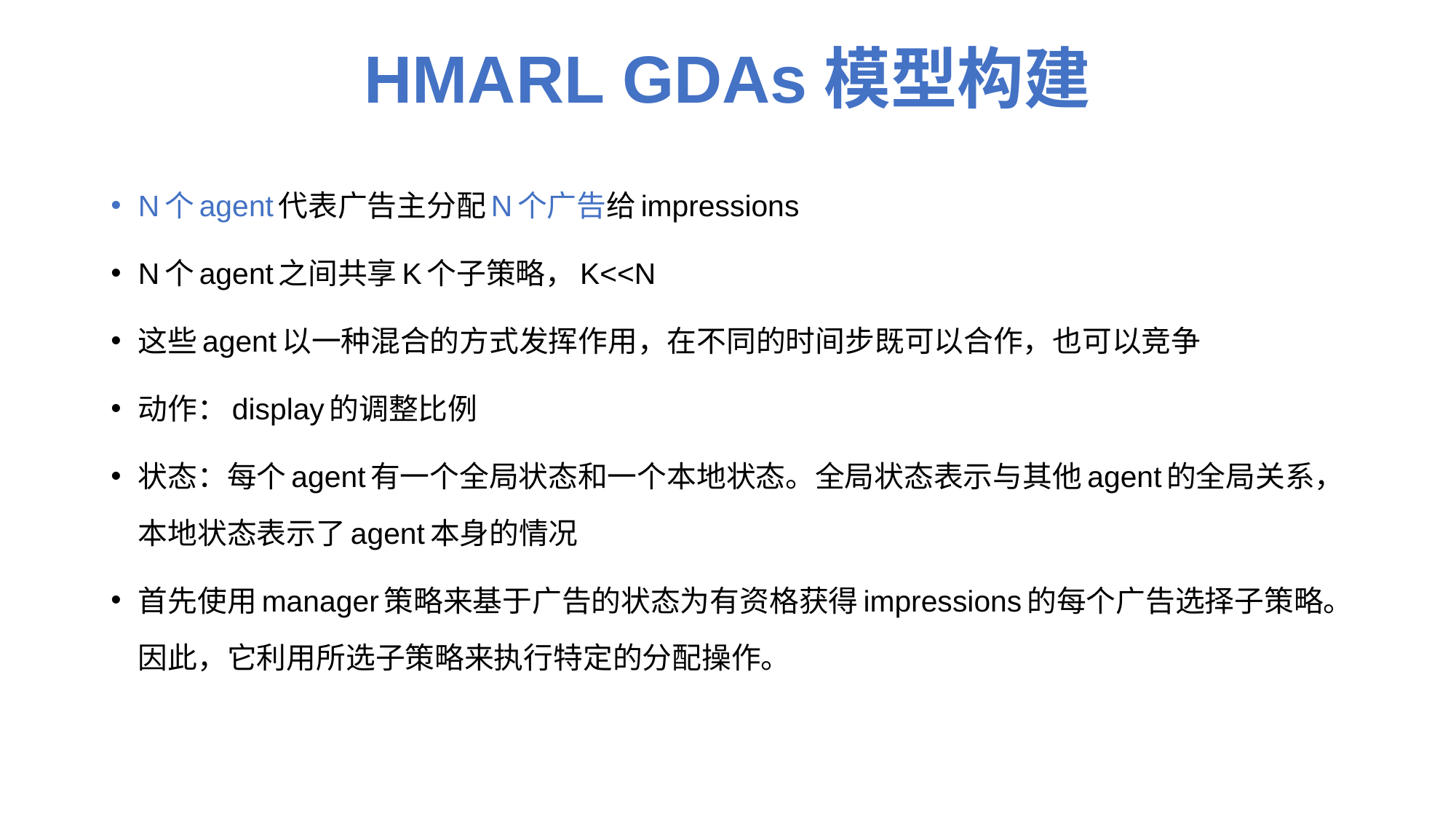

# HMARL GDAs模型构建
N个agent代表广告主分配N个广告给impressions
N个agent之间共享K个子策略，K<<N
这些agent以一种混合的方式发挥作用，在不同的时间步既可以合作，也可以竞争
动作：display的调整比例
状态：每个agent有一个全局状态和一个本地状态。全局状态表示与其他agent的全局关系，本地状态表示了agent本身的情况
首先使用manager策略来基于广告的状态为有资格获得impressions的每个广告选择子策略。因此，它利用所选子策略来执行特定的分配操作。